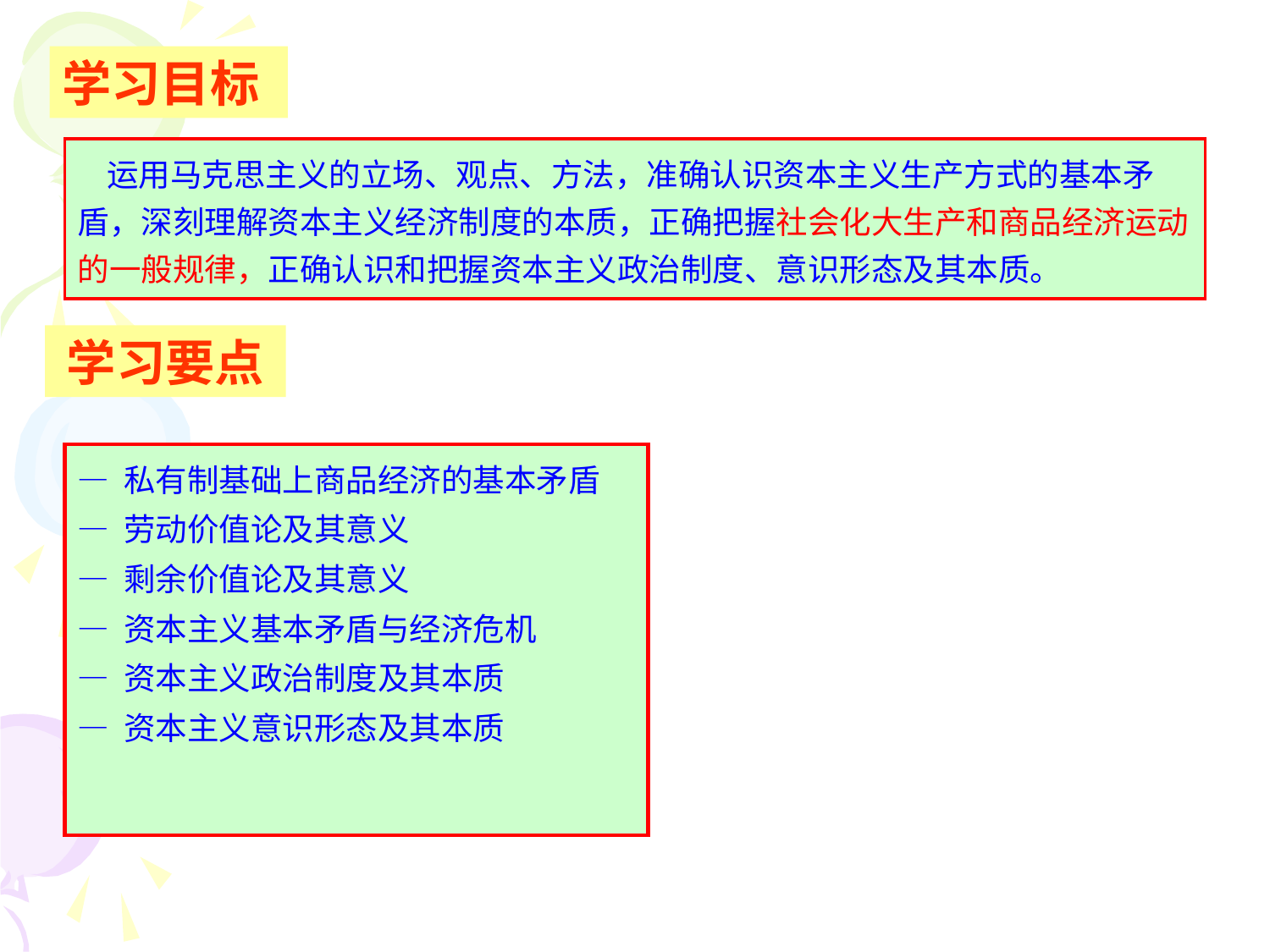

学习目标
   运用马克思主义的立场、观点、方法，准确认识资本主义生产方式的基本矛盾，深刻理解资本主义经济制度的本质，正确把握社会化大生产和商品经济运动的一般规律，正确认识和把握资本主义政治制度、意识形态及其本质。
学习要点
— 私有制基础上商品经济的基本矛盾
— 劳动价值论及其意义
— 剩余价值论及其意义
— 资本主义基本矛盾与经济危机
— 资本主义政治制度及其本质
— 资本主义意识形态及其本质